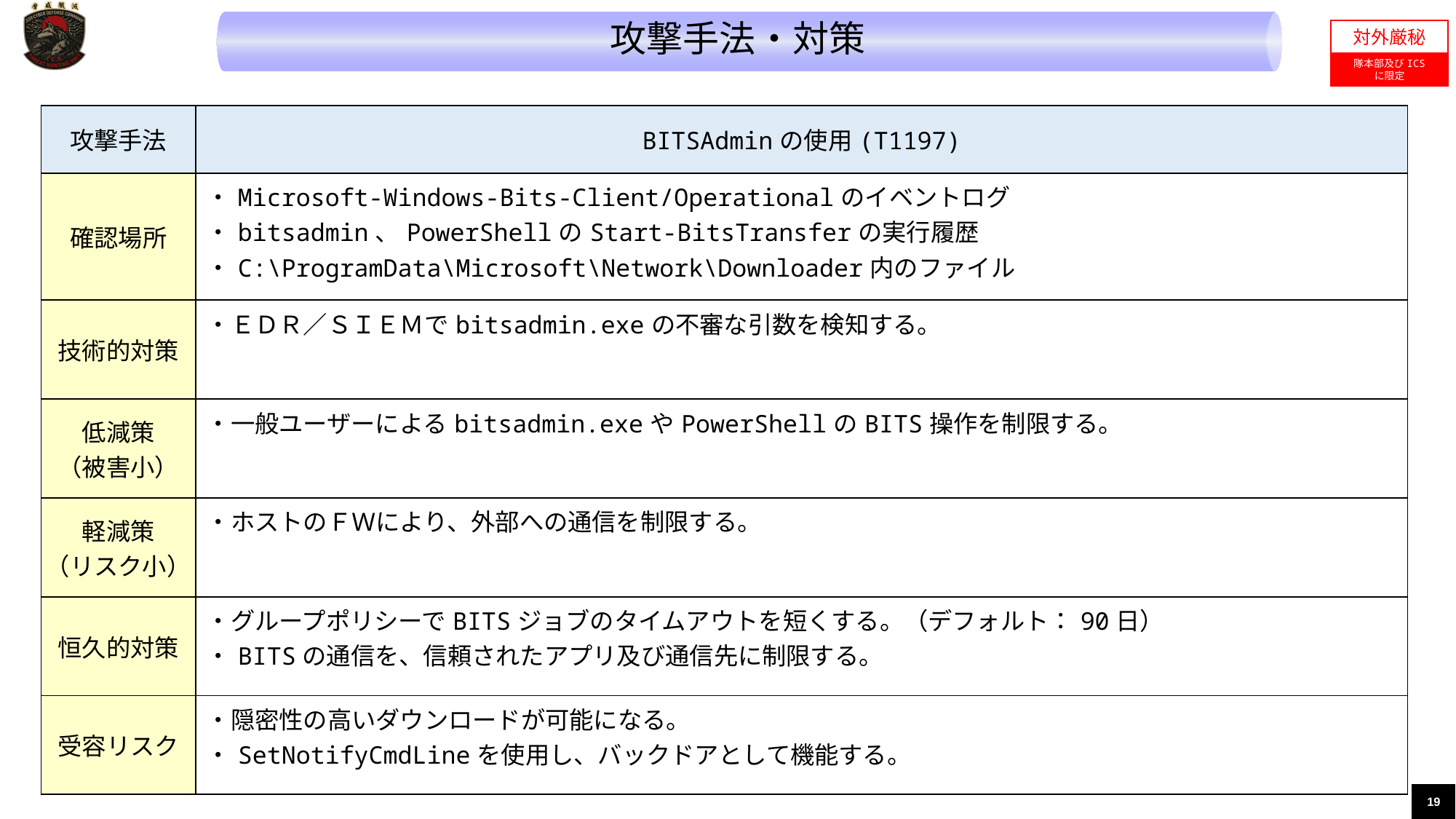

攻撃手法・対策
対外厳秘
隊本部及びICS
に限定
| 攻撃手法 | BITSAdminの使用(T1197) |
| --- | --- |
| 確認場所 | ・Microsoft-Windows-Bits-Client/Operationalのイベントログ ・bitsadmin、PowerShellのStart-BitsTransferの実行履歴 ・C:\ProgramData\Microsoft\Network\Downloader内のファイル |
| 技術的対策 | ・ＥＤＲ／ＳＩＥＭでbitsadmin.exeの不審な引数を検知する。 |
| 低減策 （被害小） | ・一般ユーザーによるbitsadmin.exeやPowerShellのBITS操作を制限する。 |
| 軽減策 （リスク小） | ・ホストのＦＷにより、外部への通信を制限する。 |
| 恒久的対策 | ・グループポリシーでBITSジョブのタイムアウトを短くする。（デフォルト：90日） ・BITSの通信を、信頼されたアプリ及び通信先に制限する。 |
| 受容リスク | ・隠密性の高いダウンロードが可能になる。 ・SetNotifyCmdLineを使用し、バックドアとして機能する。 |